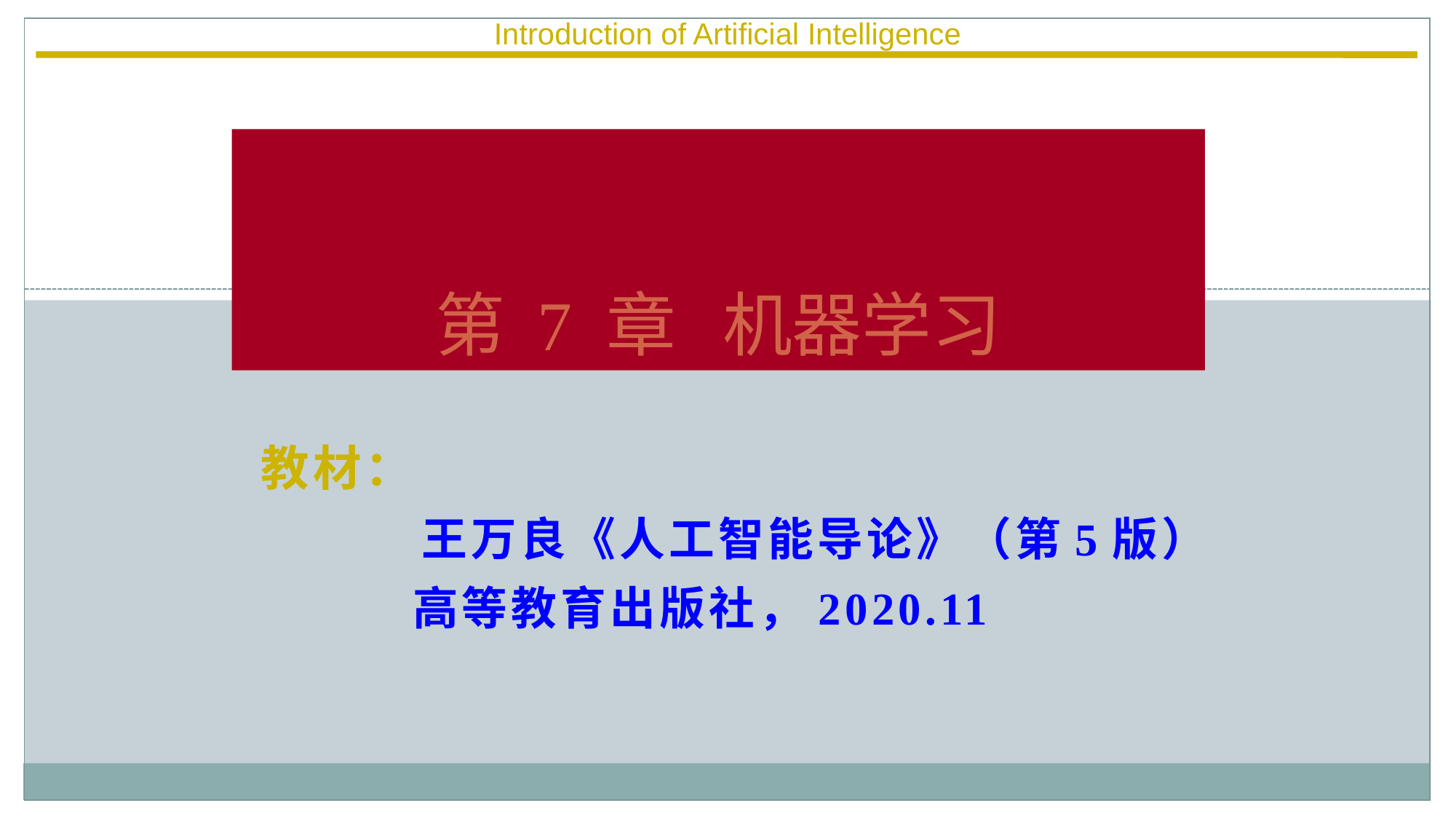

# 第 7 章   机器学习
教材：
         王万良《人工智能导论》（第5版）
          高等教育出版社，2020.11